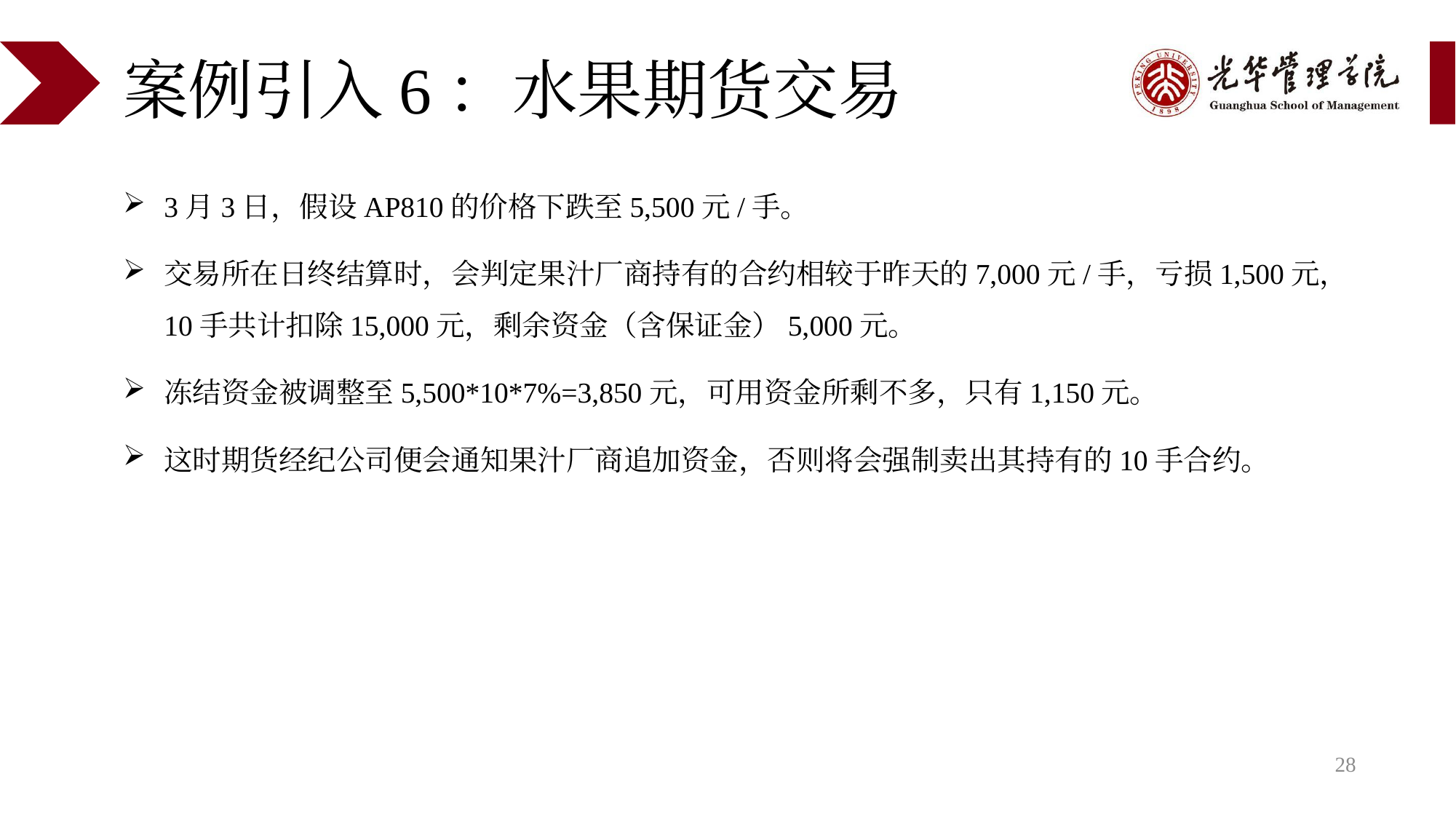

# 案例引入6：水果期货交易
3月3日，假设AP810的价格下跌至5,500元/手。
交易所在日终结算时，会判定果汁厂商持有的合约相较于昨天的7,000元/手，亏损1,500元，10手共计扣除15,000元，剩余资金（含保证金）5,000元。
冻结资金被调整至5,500*10*7%=3,850元，可用资金所剩不多，只有1,150元。
这时期货经纪公司便会通知果汁厂商追加资金，否则将会强制卖出其持有的10手合约。

28